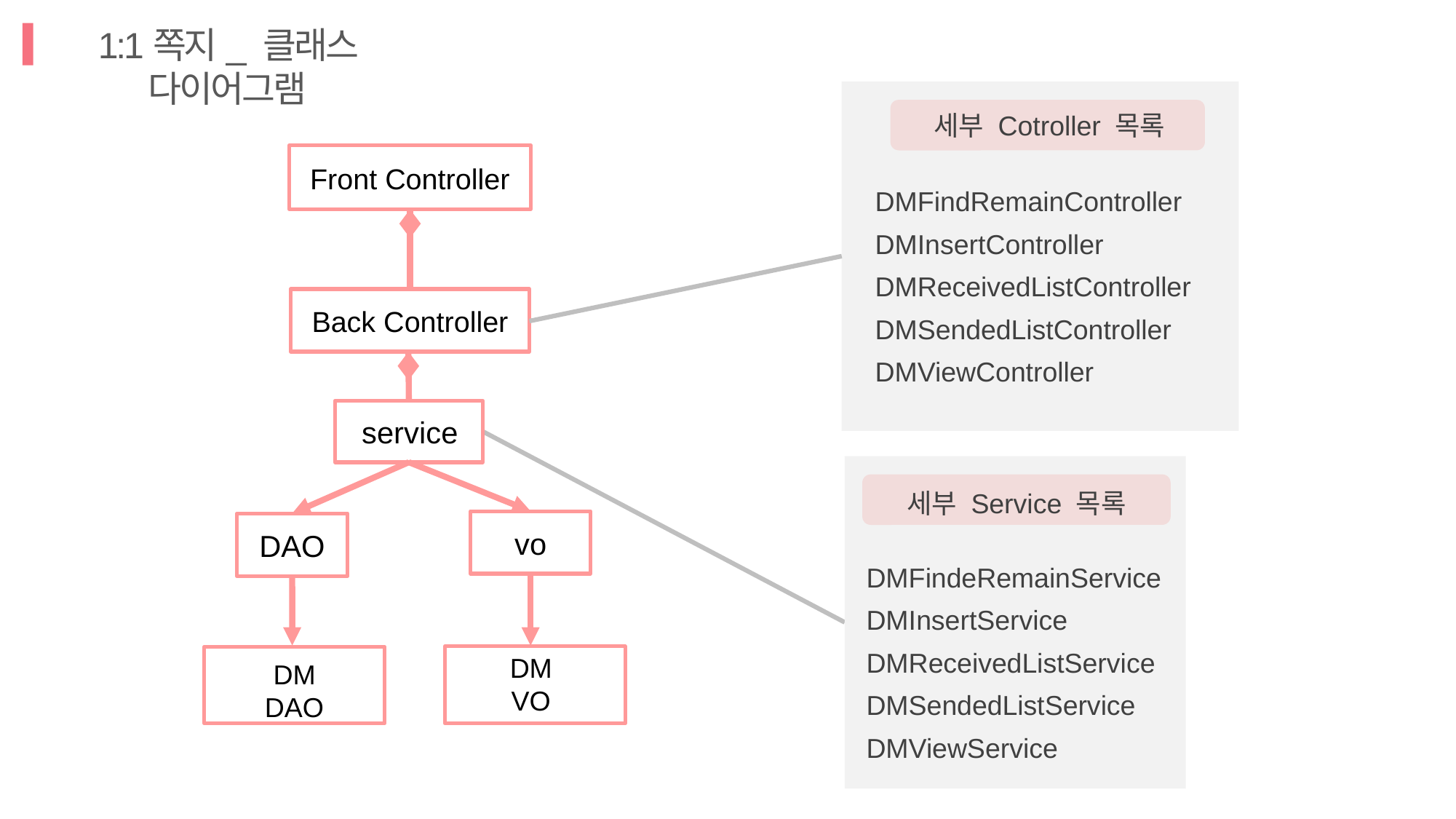

1:1쪽지_ 클래스 다이어그램

세부 Cotroller 목록
DMFindRemainController
DMInsertController
DMReceivedListController
DMSendedListController
DMViewController

Front Controller

Back Controller

service

세부 Service 목록
DMFindeRemainService
DMInsertService
DMReceivedListService
DMSendedListService
DMViewService

vo

DAO
DM
VO

DM
DAO